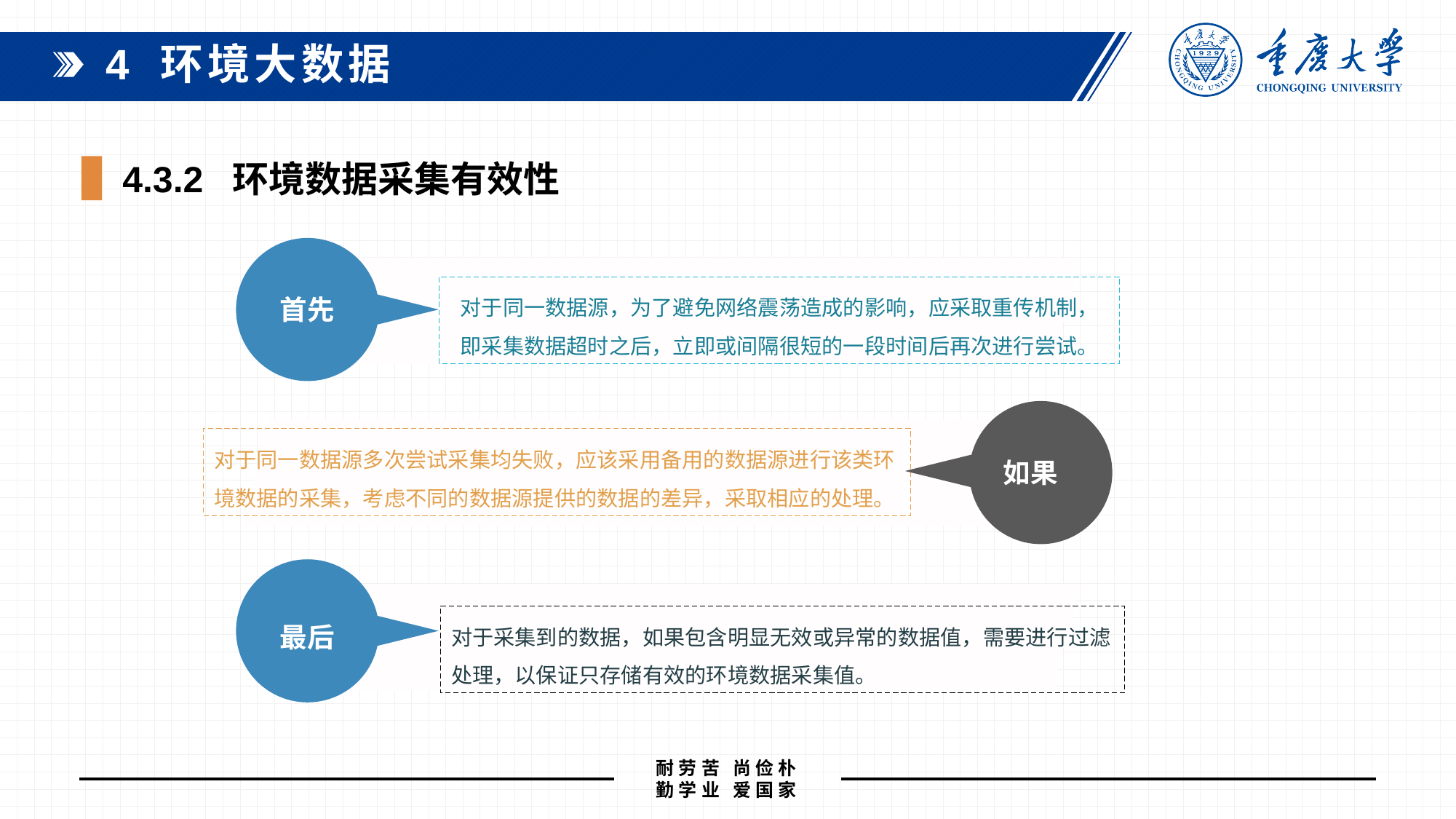

4 环境大数据

 4.3.2  环境数据采集有效性

对于同一数据源，为了避免网络震荡造成的影响，应采取重传机制，即采集数据超时之后，立即或间隔很短的一段时间后再次进行尝试。
首先

对于同一数据源多次尝试采集均失败，应该采用备用的数据源进行该类环境数据的采集，考虑不同的数据源提供的数据的差异，采取相应的处理。
如果

对于采集到的数据，如果包含明显无效或异常的数据值，需要进行过滤处理，以保证只存储有效的环境数据采集值。
最后